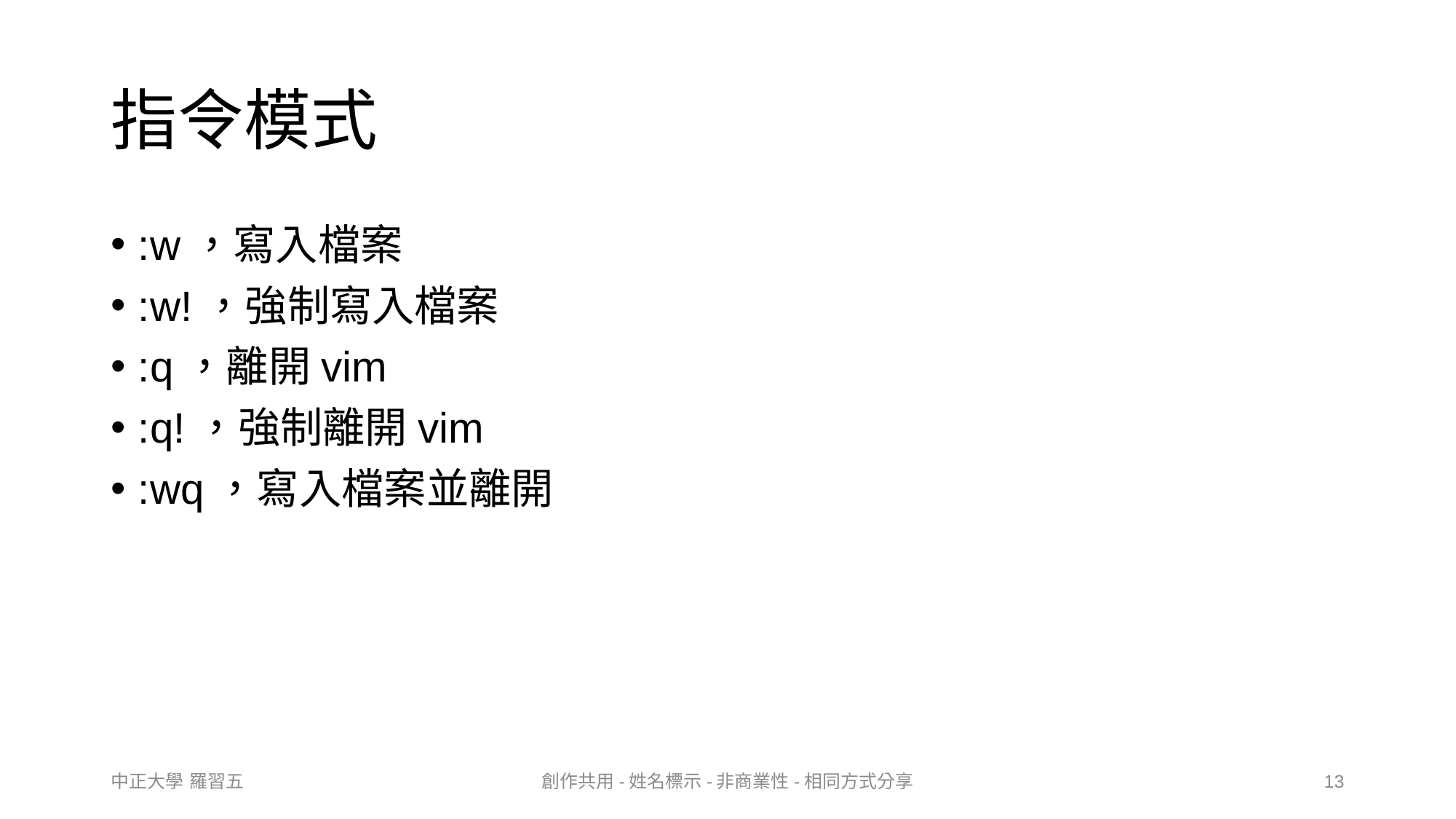

# 指令模式
:w，寫入檔案
:w!，強制寫入檔案
:q，離開vim
:q!，強制離開vim
:wq，寫入檔案並離開
中正大學 羅習五
創作共用-姓名標示-非商業性-相同方式分享
13